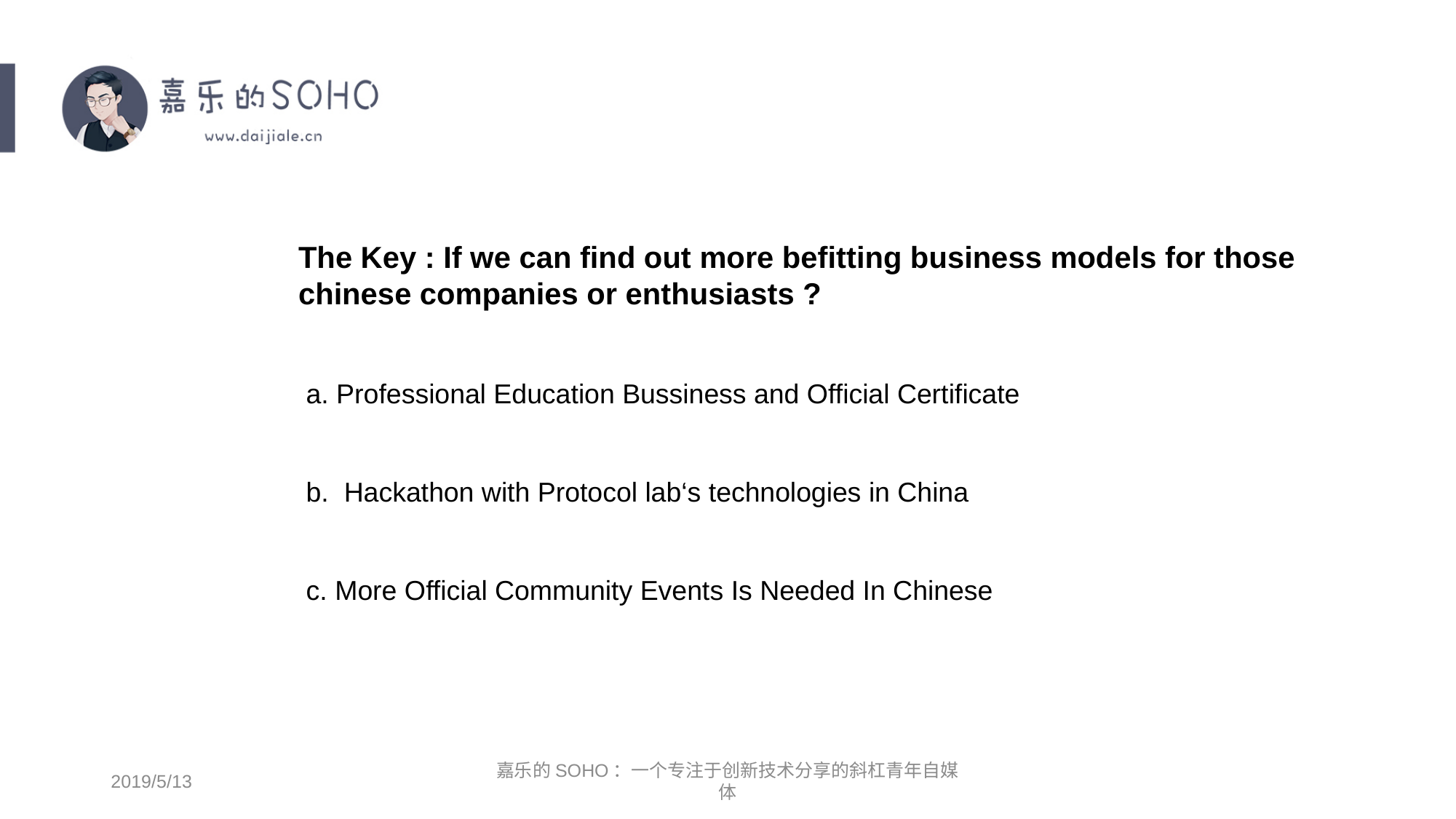

The Key : If we can find out more befitting business models for those chinese companies or enthusiasts ?

 a. Professional Education Bussiness and Official Certificate

 b.  Hackathon with Protocol lab‘s technologies in China

 c. More Official Community Events Is Needed In Chinese

2019/5/13
嘉乐的SOHO：一个专注于创新技术分享的斜杠青年自媒体